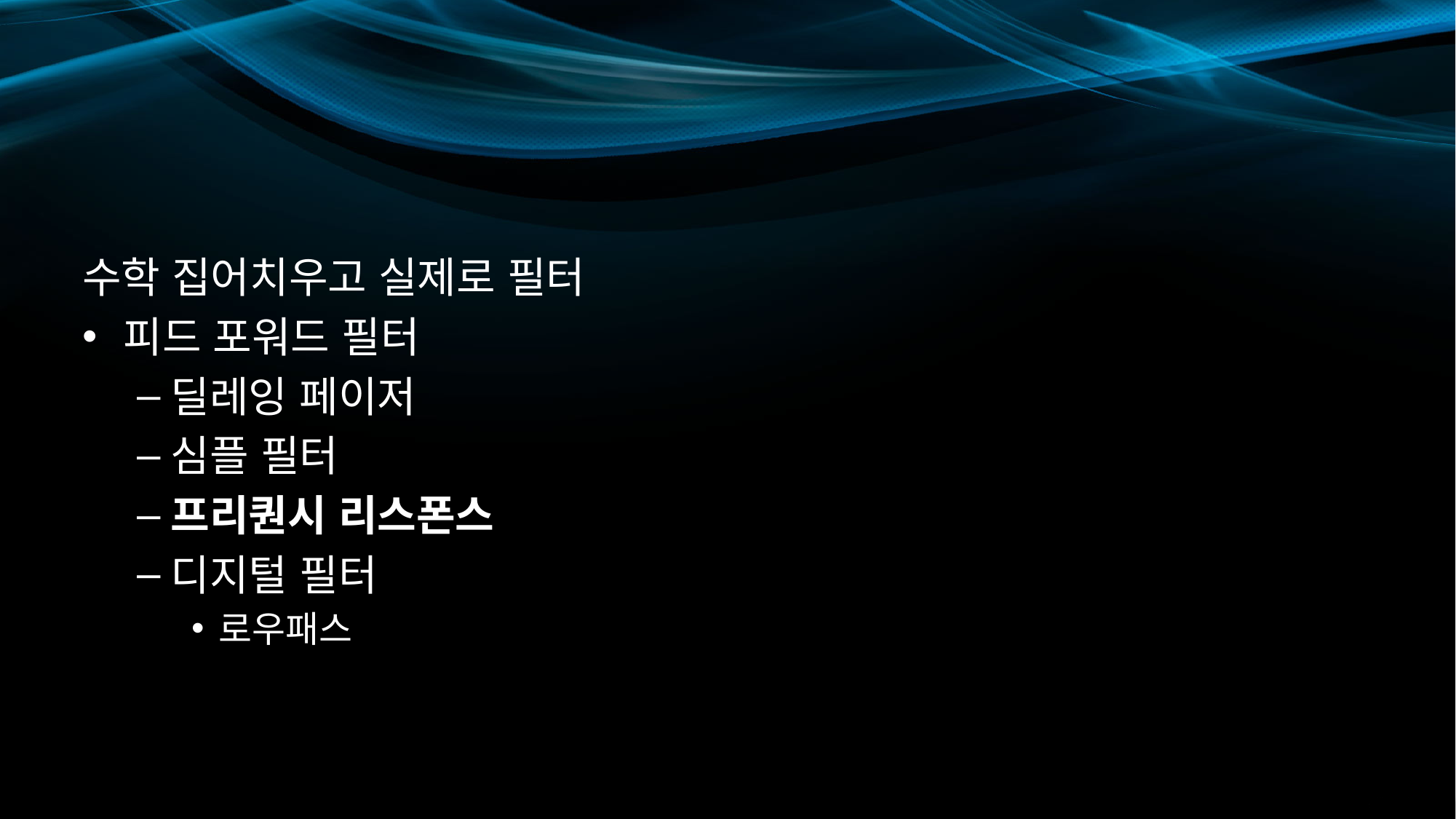

#
수학 집어치우고 실제로 필터
피드 포워드 필터
딜레잉 페이저
심플 필터
프리퀀시 리스폰스
디지털 필터
로우패스